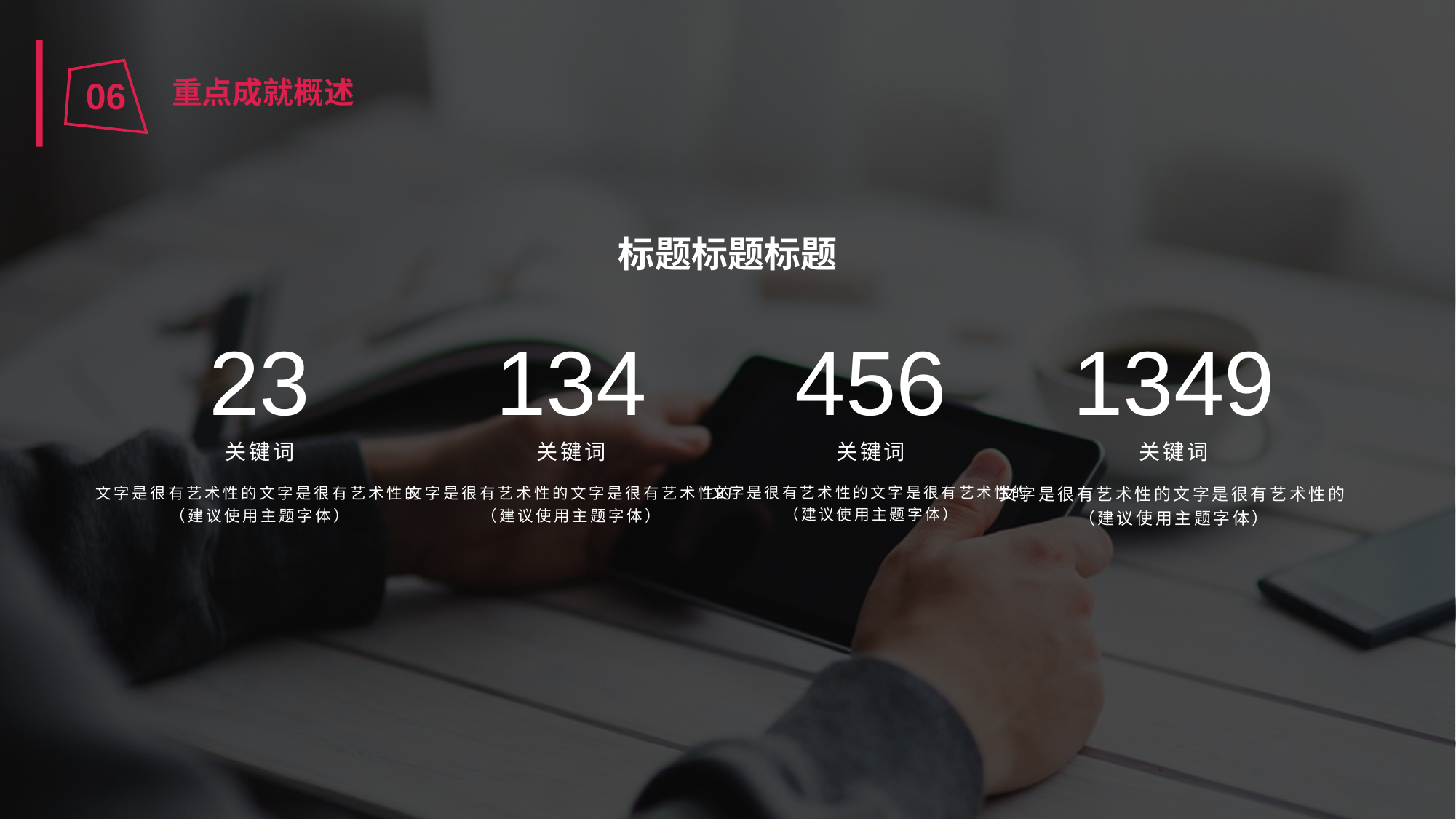

#

重点成就概述
06
标题标题标题
23
134
456
1349
关键词
关键词
关键词
关键词
文字是很有艺术性的文字是很有艺术性的
（建议使用主题字体）
文字是很有艺术性的文字是很有艺术性的
（建议使用主题字体）
文字是很有艺术性的文字是很有艺术性的
（建议使用主题字体）
文字是很有艺术性的文字是很有艺术性的
（建议使用主题字体）